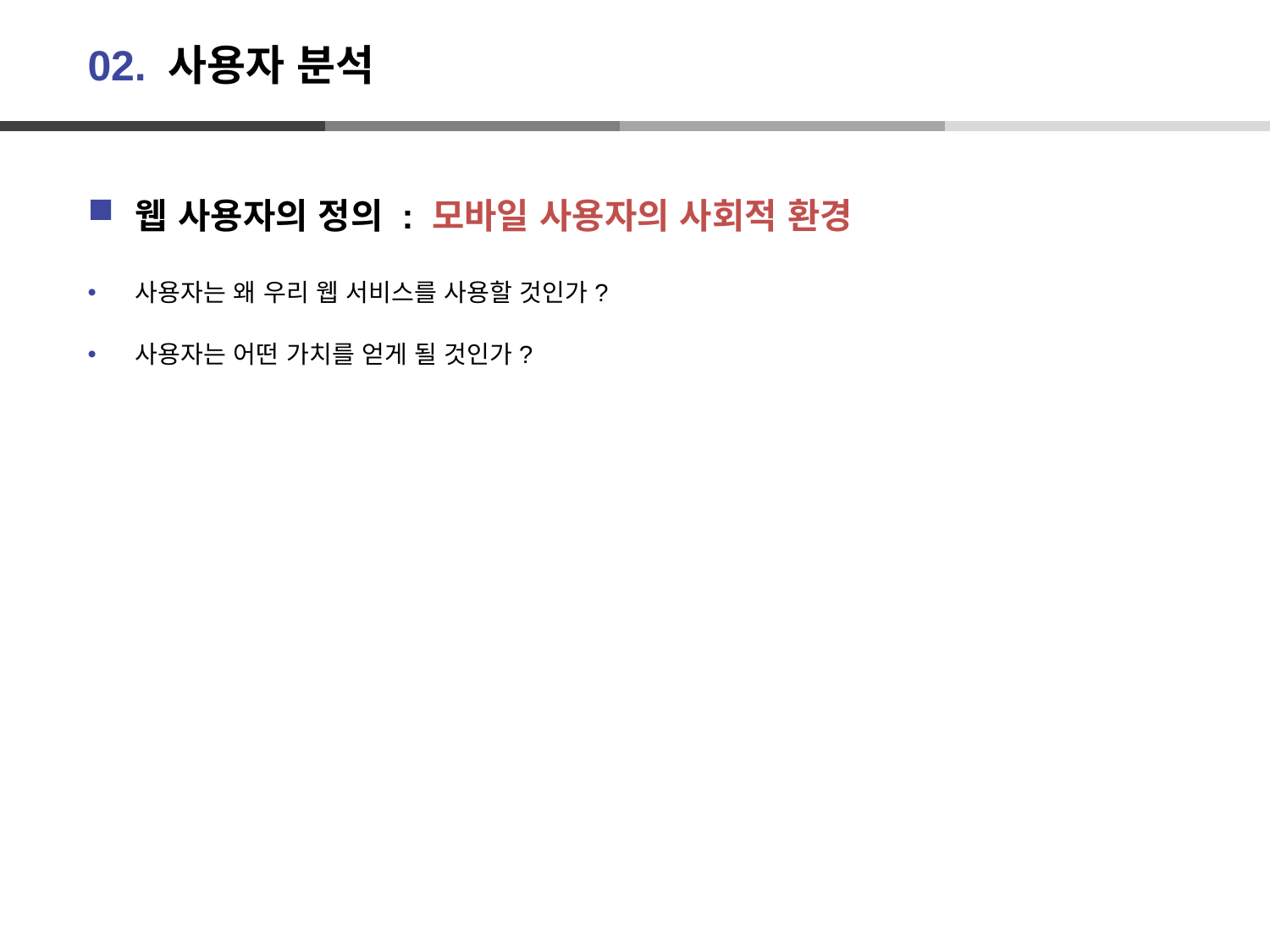

# 02. 사용자 분석
웹 사용자의 정의 : 모바일 사용자의 사회적 환경
사용자는 왜 우리 웹 서비스를 사용할 것인가?
사용자는 어떤 가치를 얻게 될 것인가?